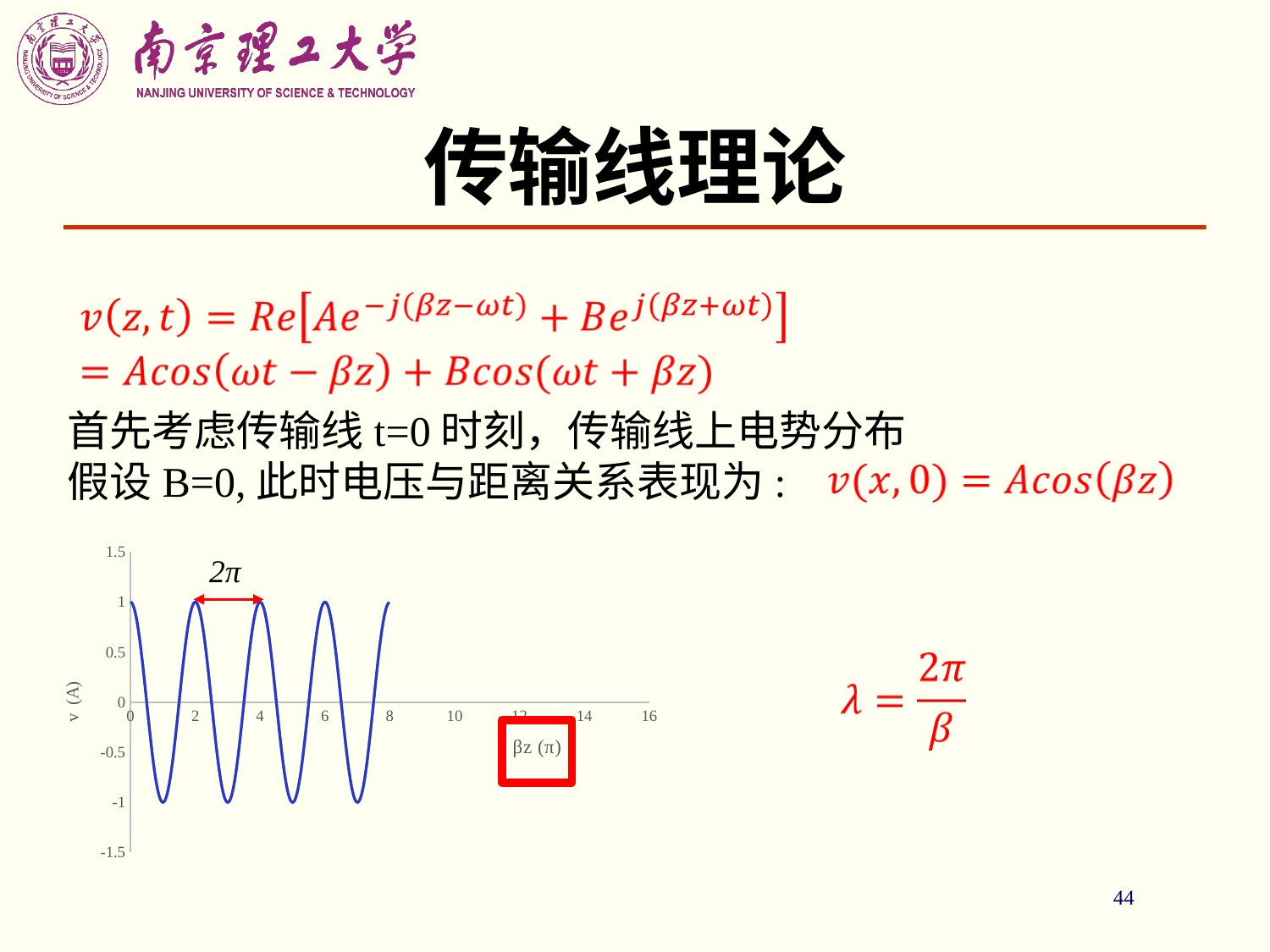

# 传输线理论

首先考虑传输线t=0时刻，传输线上电势分布
假设B=0,此时电压与距离关系表现为:

### Chart

| Category |  |  |
|---|---|---|
   2π